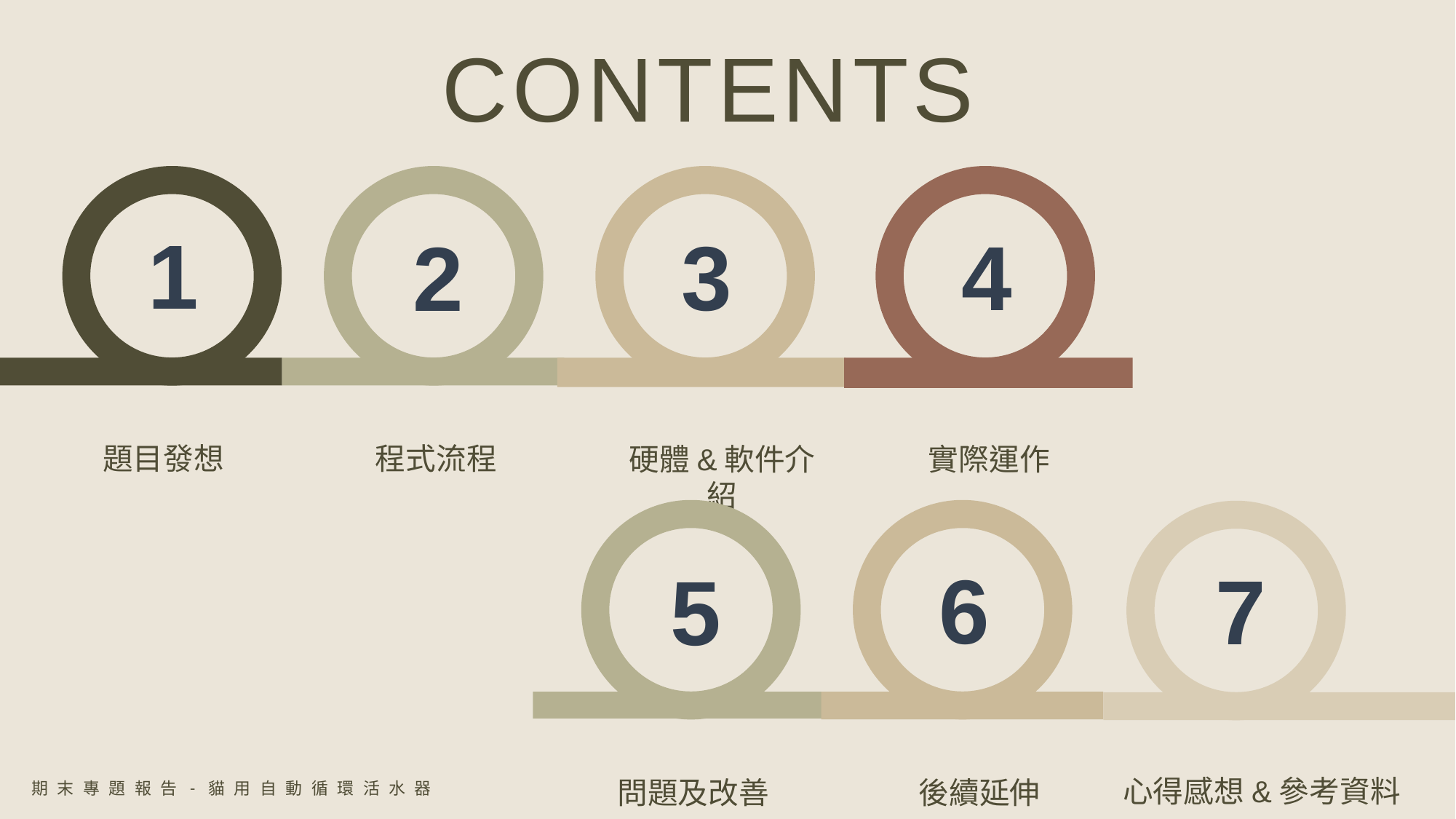

CONTENTS

1
4
3
2

題目發想
程式流程
實際運作
硬體&軟件介紹

6
7
5

心得感想&參考資料
問題及改善
後續延伸
期末專題報告-貓用自動循環活水器